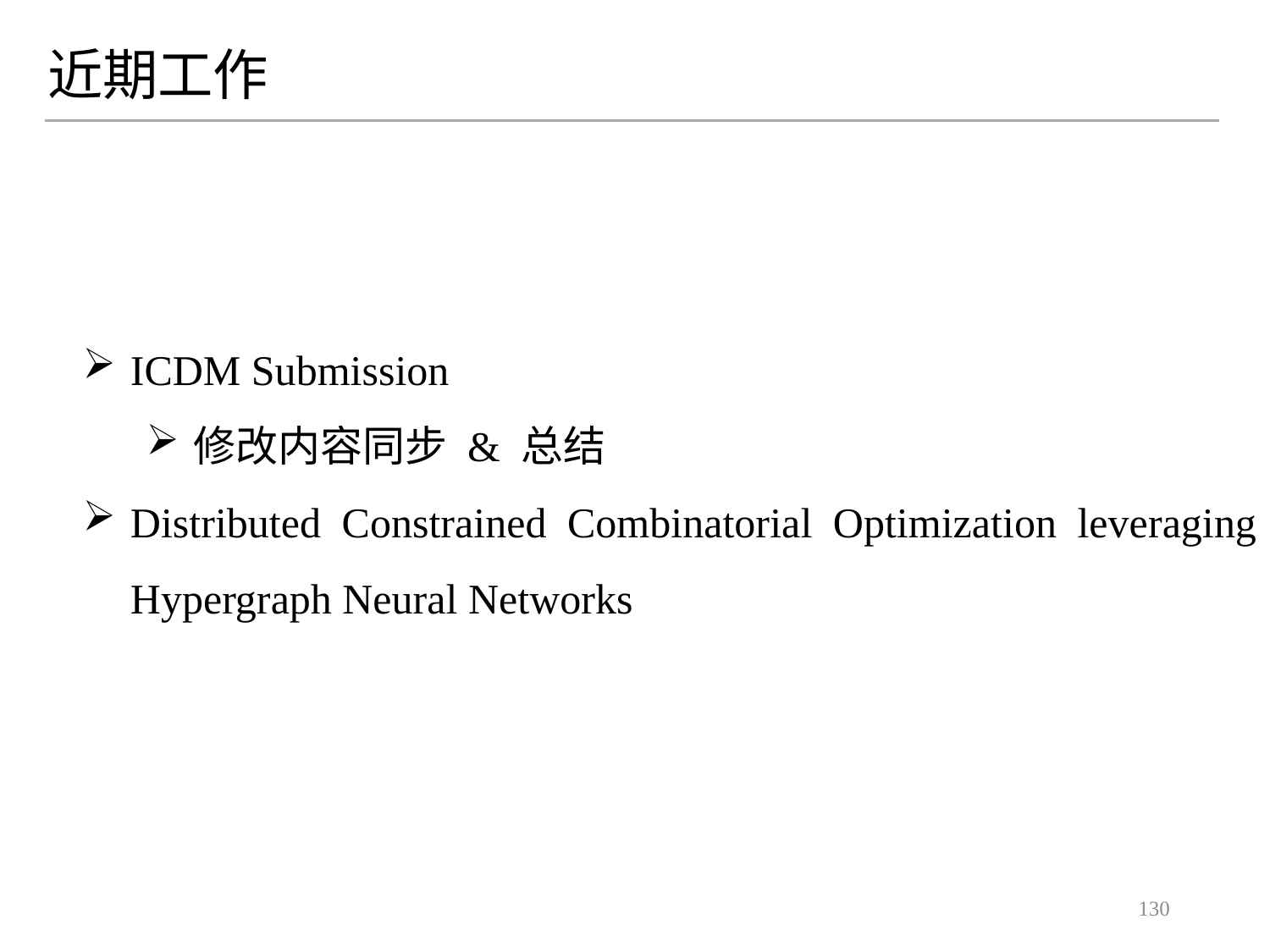

近期工作

ICDM Submission
修改内容同步 & 总结
Distributed Constrained Combinatorial Optimization leveraging Hypergraph Neural Networks

130